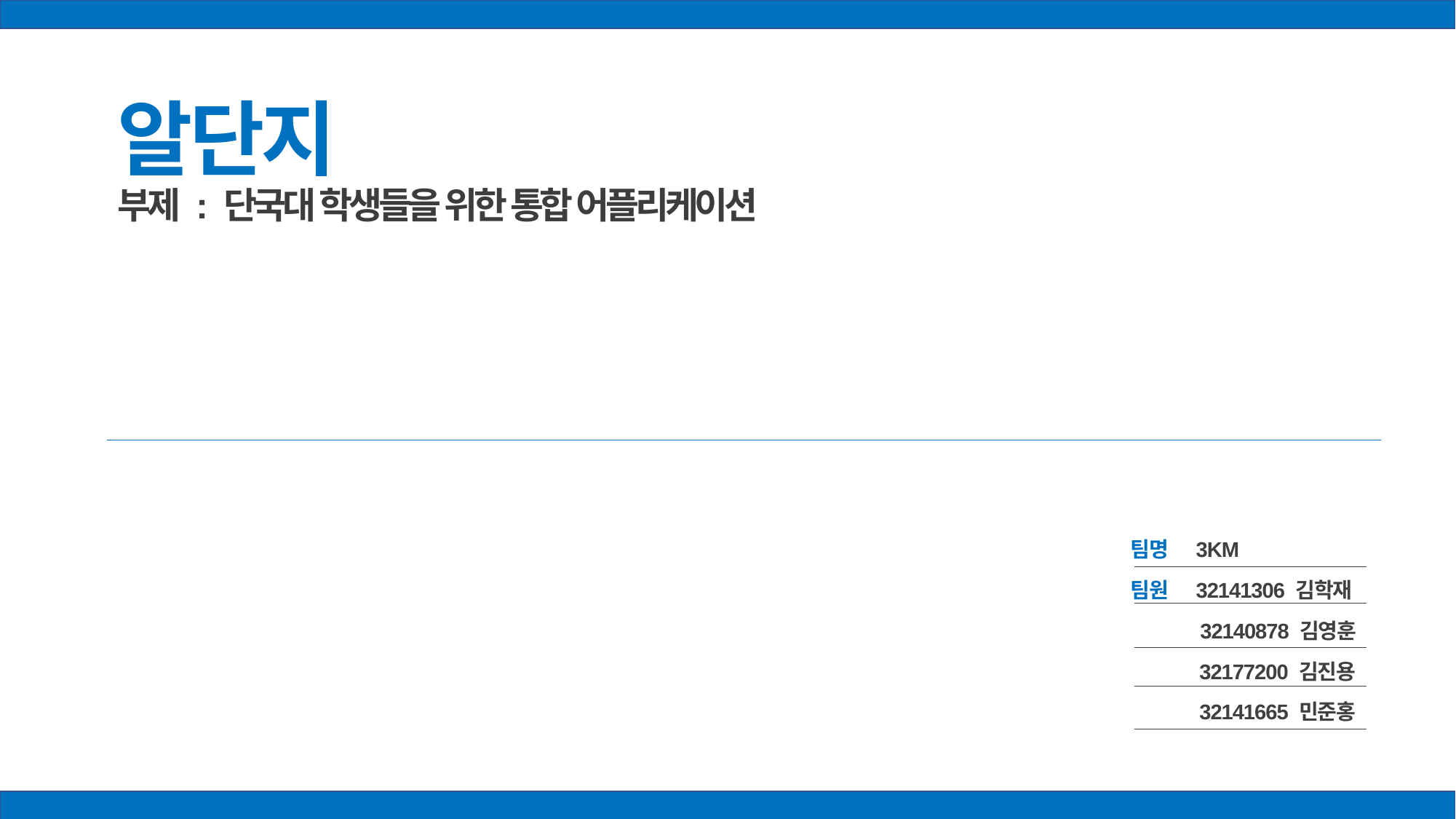

# 알단지 부제 : 단국대 학생들을 위한 통합 어플리케이션
팀명    3KM
팀원    32141306 김학재
             32140878 김영훈
             32177200 김진용
             32141665 민준홍